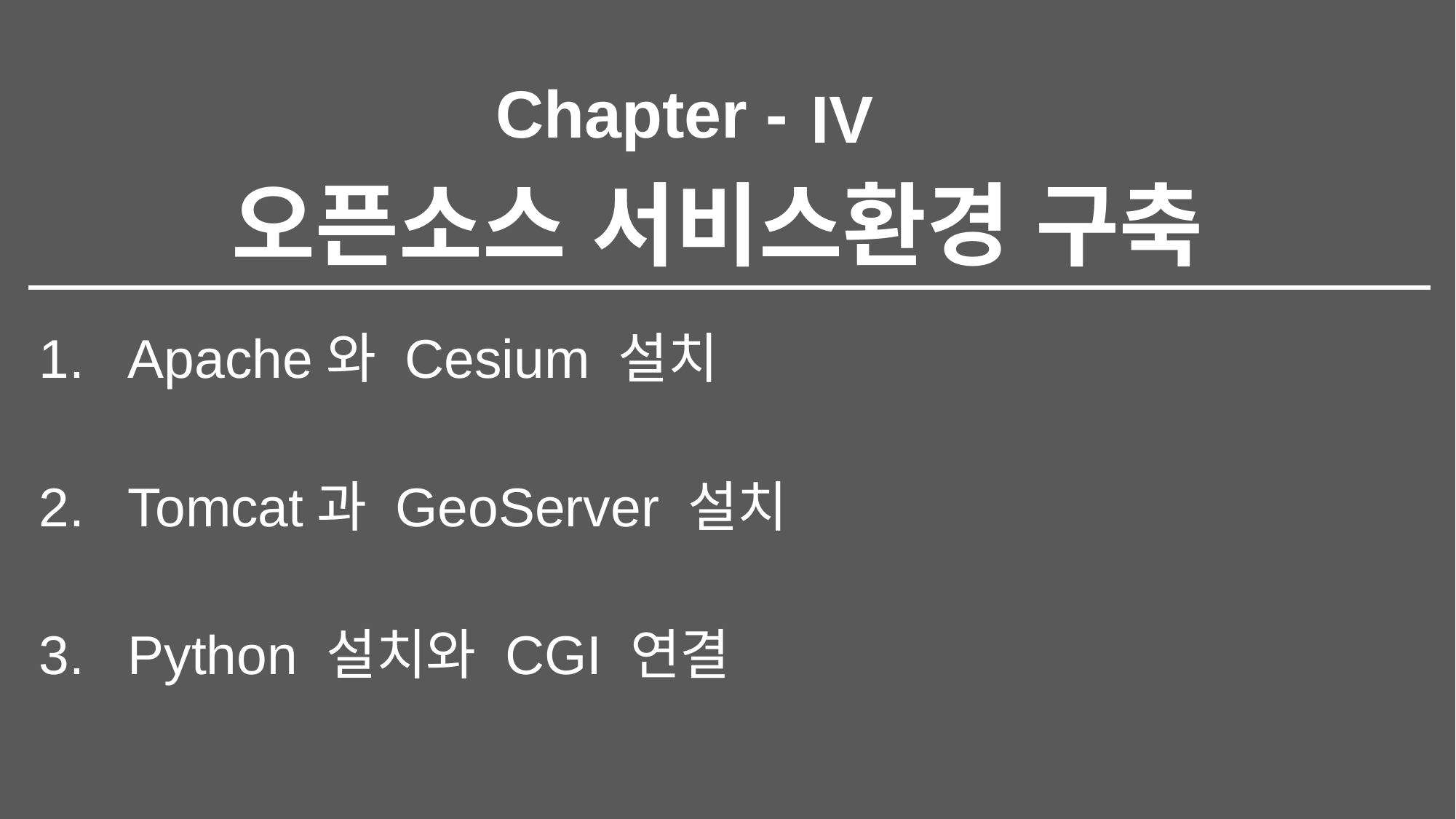

IV
# 오픈소스 서비스환경 구축
Apache와 Cesium 설치

Tomcat과 GeoServer 설치

Python 설치와 CGI 연결